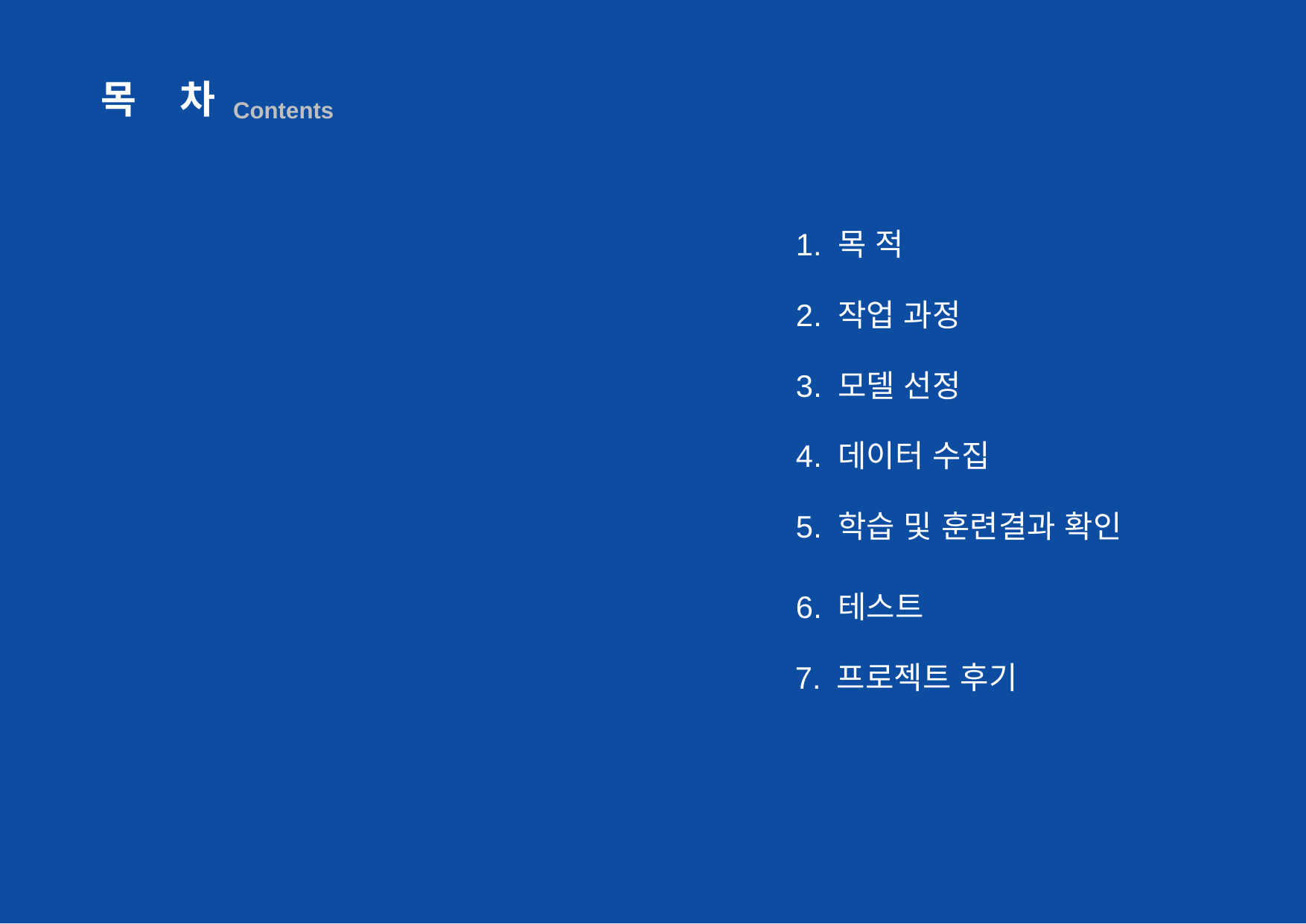

목    차
Contents
1. 목 적
2. 작업 과정
3. 모델 선정
4. 데이터 수집
5. 학습 및 훈련결과 확인
6. 테스트
7. 프로젝트 후기
2